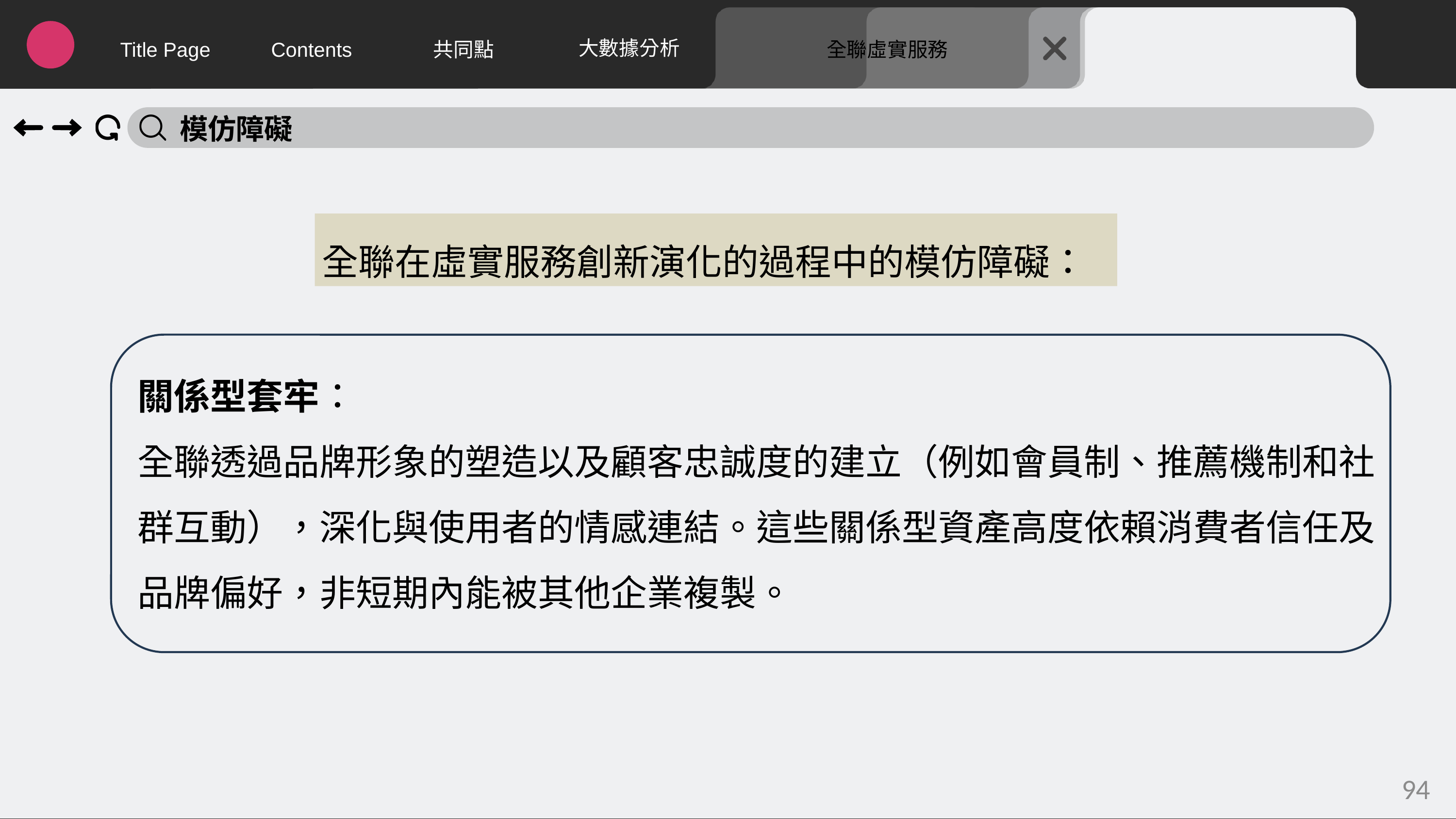

大數據分析
Title Page
Contents
共同點
全聯虛實服務

模仿障礙

全聯在虛實服務創新演化的過程中的模仿障礙：

關係型套牢：
全聯透過品牌形象的塑造以及顧客忠誠度的建立（例如會員制、推薦機制和社群互動），深化與使用者的情感連結。這些關係型資產高度依賴消費者信任及品牌偏好，非短期內能被其他企業複製。
94